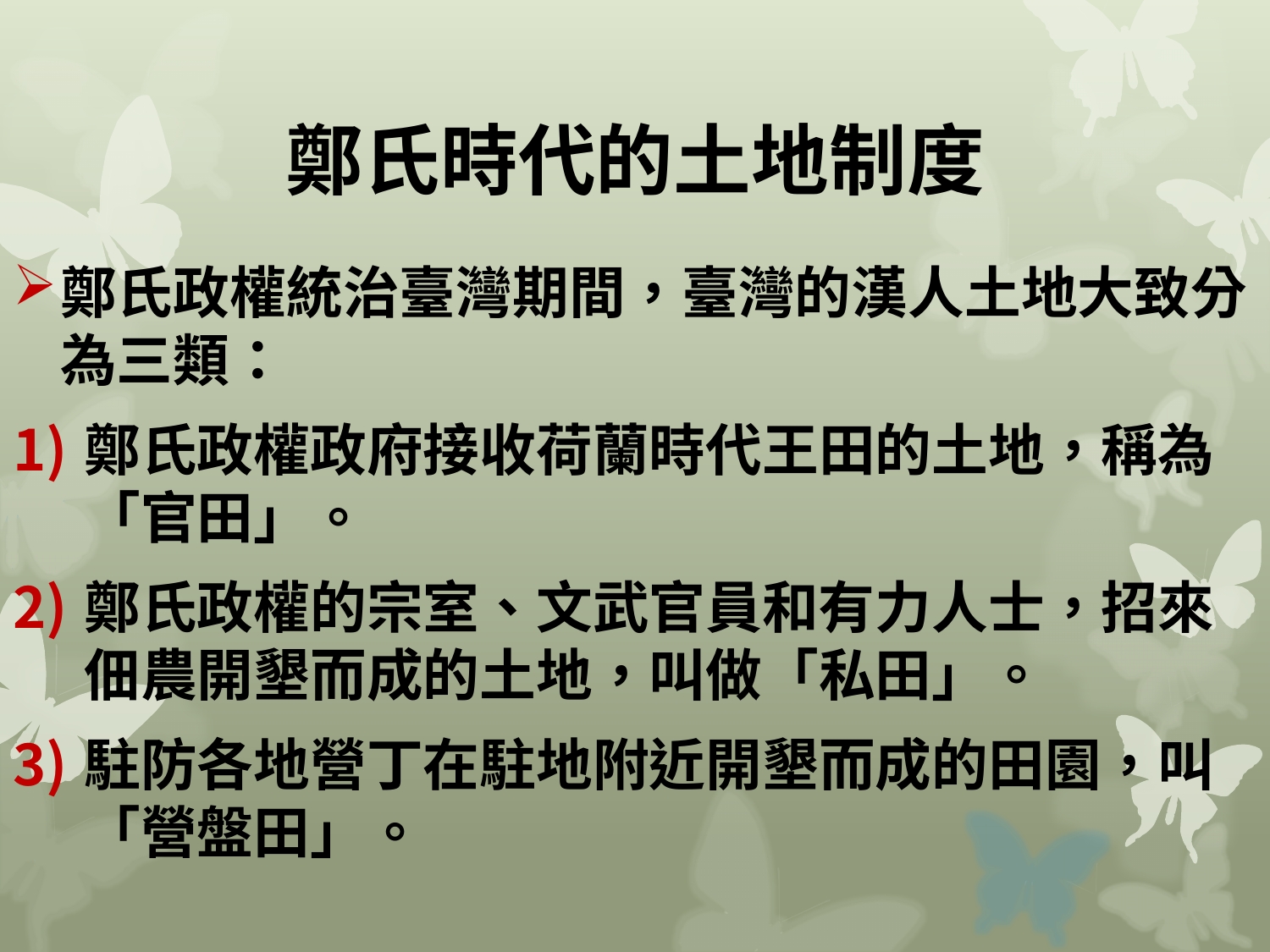

# 鄭氏時代的土地制度
鄭氏政權統治臺灣期間，臺灣的漢人土地大致分為三類：
鄭氏政權政府接收荷蘭時代王田的土地，稱為「官田」。
鄭氏政權的宗室、文武官員和有力人士，招來佃農開墾而成的土地，叫做「私田」。
駐防各地營丁在駐地附近開墾而成的田園，叫「營盤田」。